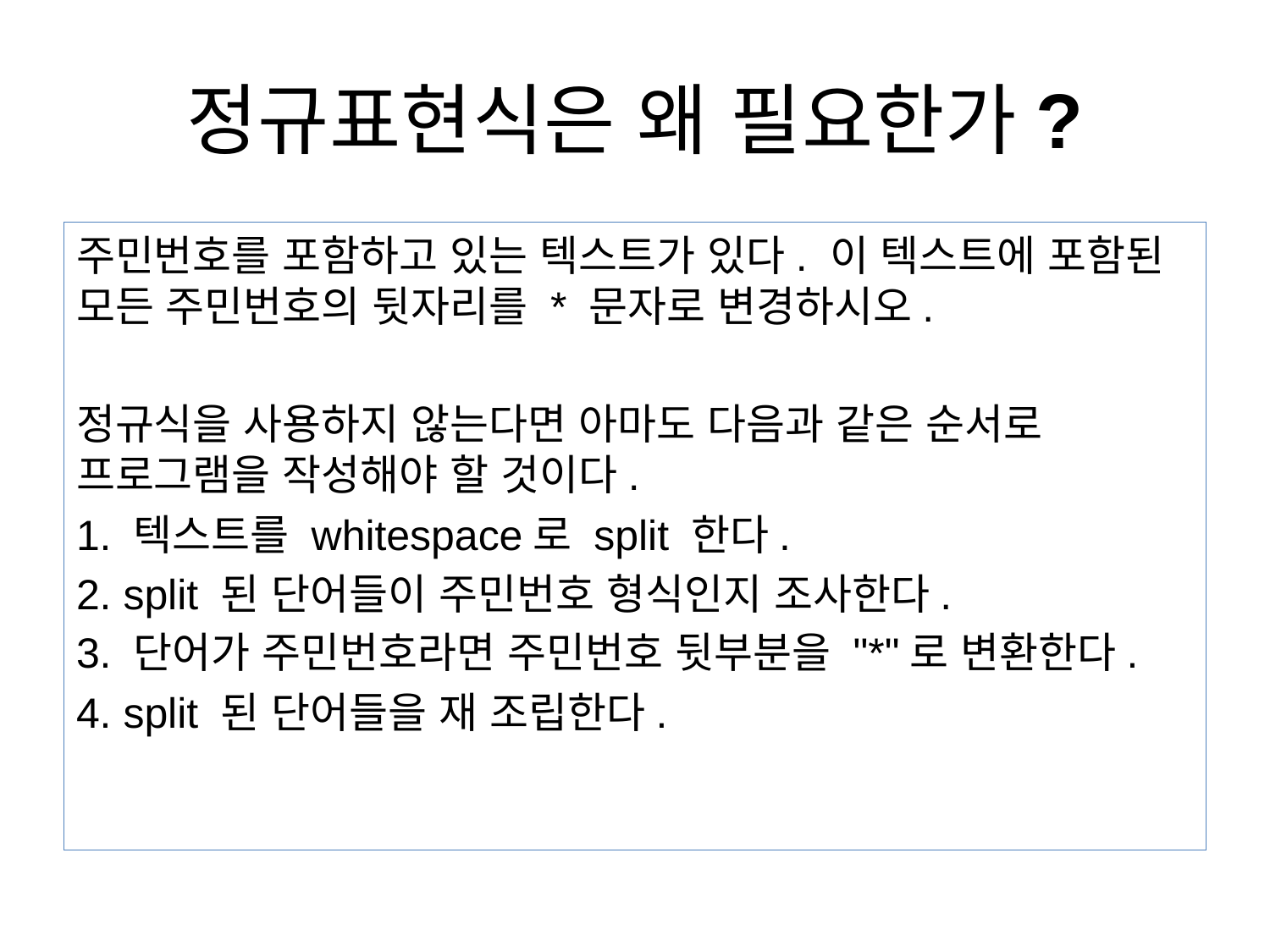

# 정규표현식은 왜 필요한가?
주민번호를 포함하고 있는 텍스트가 있다. 이 텍스트에 포함된 모든 주민번호의 뒷자리를 * 문자로 변경하시오.

정규식을 사용하지 않는다면 아마도 다음과 같은 순서로 프로그램을 작성해야 할 것이다.
1. 텍스트를 whitespace로 split 한다.
2. split 된 단어들이 주민번호 형식인지 조사한다.
3. 단어가 주민번호라면 주민번호 뒷부분을 "*"로 변환한다.
4. split 된 단어들을 재 조립한다.